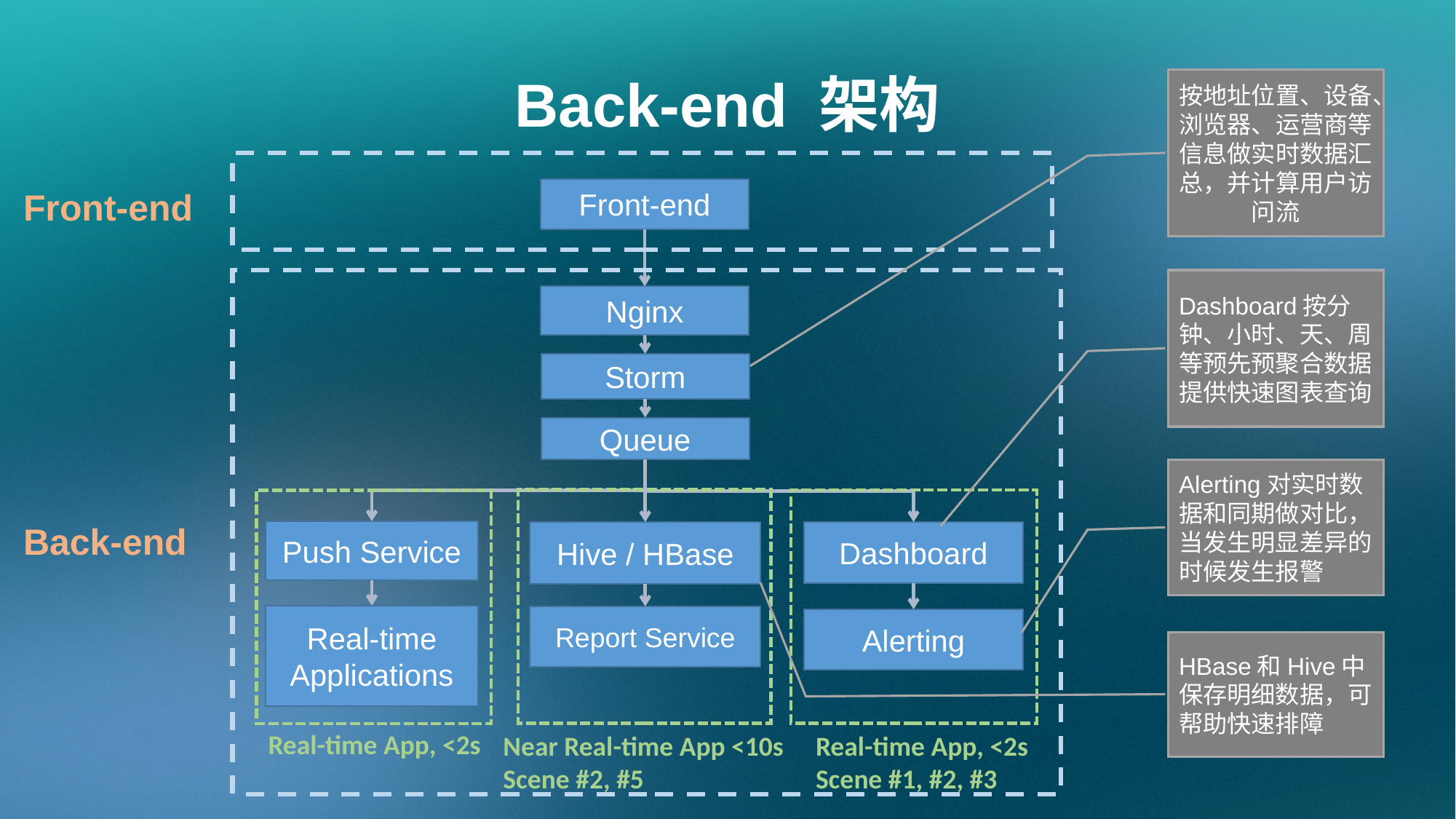

Back-end 架构
按地址位置、设备、浏览器、运营商等信息做实时数据汇总，并计算用户访问流

Front-end
Front-end

Dashboard按分钟、小时、天、周等预先预聚合数据提供快速图表查询
Nginx
Storm
Queue
Alerting对实时数据和同期做对比，当发生明显差异的时候发生报警

Back-end
Push Service
Hive / HBase
Dashboard
Real-time Applications
Report Service
Alerting
HBase和Hive中保存明细数据，可帮助快速排障
Real-time App, <2s
Real-time App, <2s
Scene #1, #2, #3
Near Real-time App <10s
Scene #2, #5